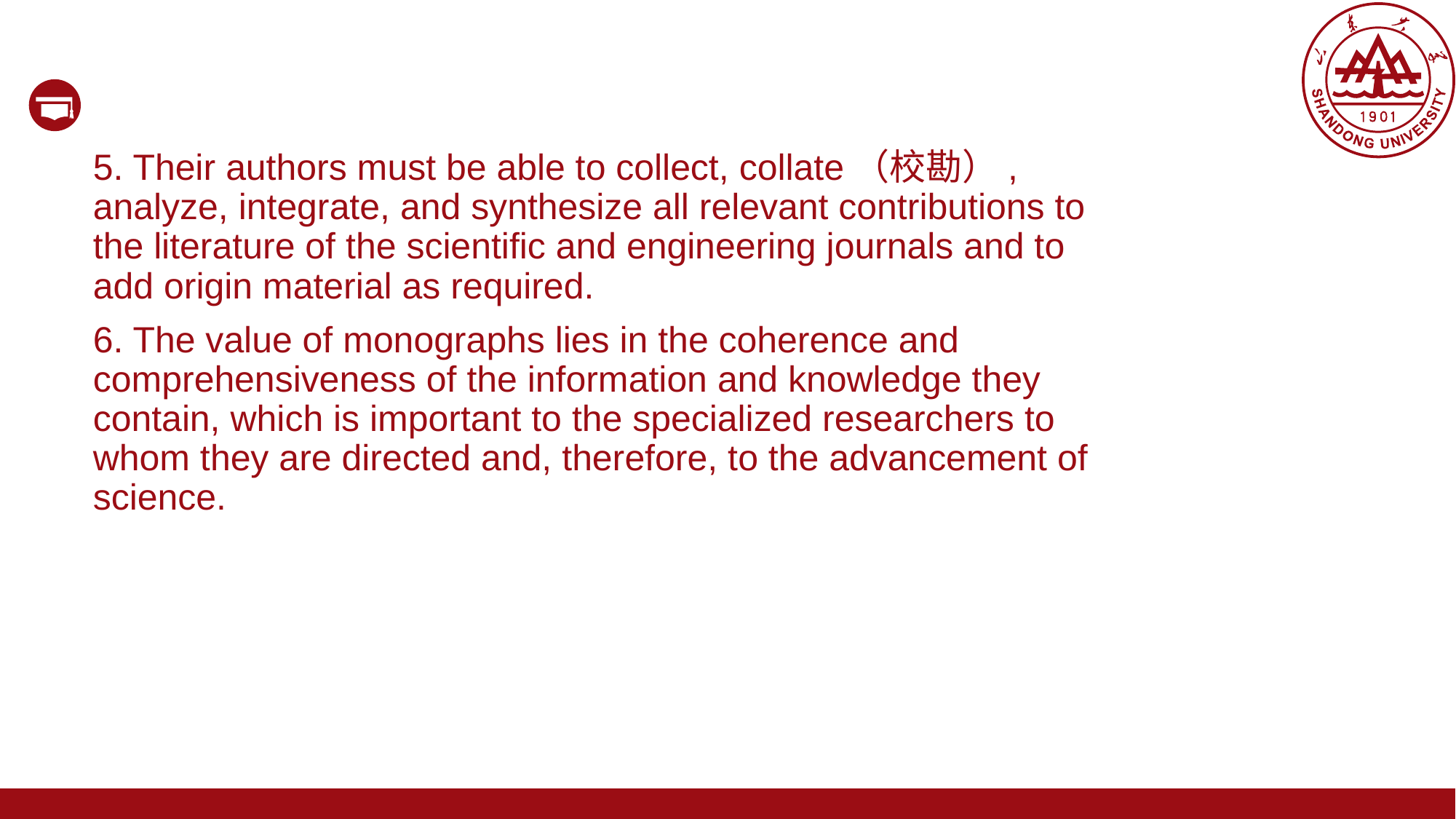

5. Their authors must be able to collect, collate（校勘）, analyze, integrate, and synthesize all relevant contributions to the literature of the scientific and engineering journals and to add origin material as required.
6. The value of monographs lies in the coherence and comprehensiveness of the information and knowledge they contain, which is important to the specialized researchers to whom they are directed and, therefore, to the advancement of science.